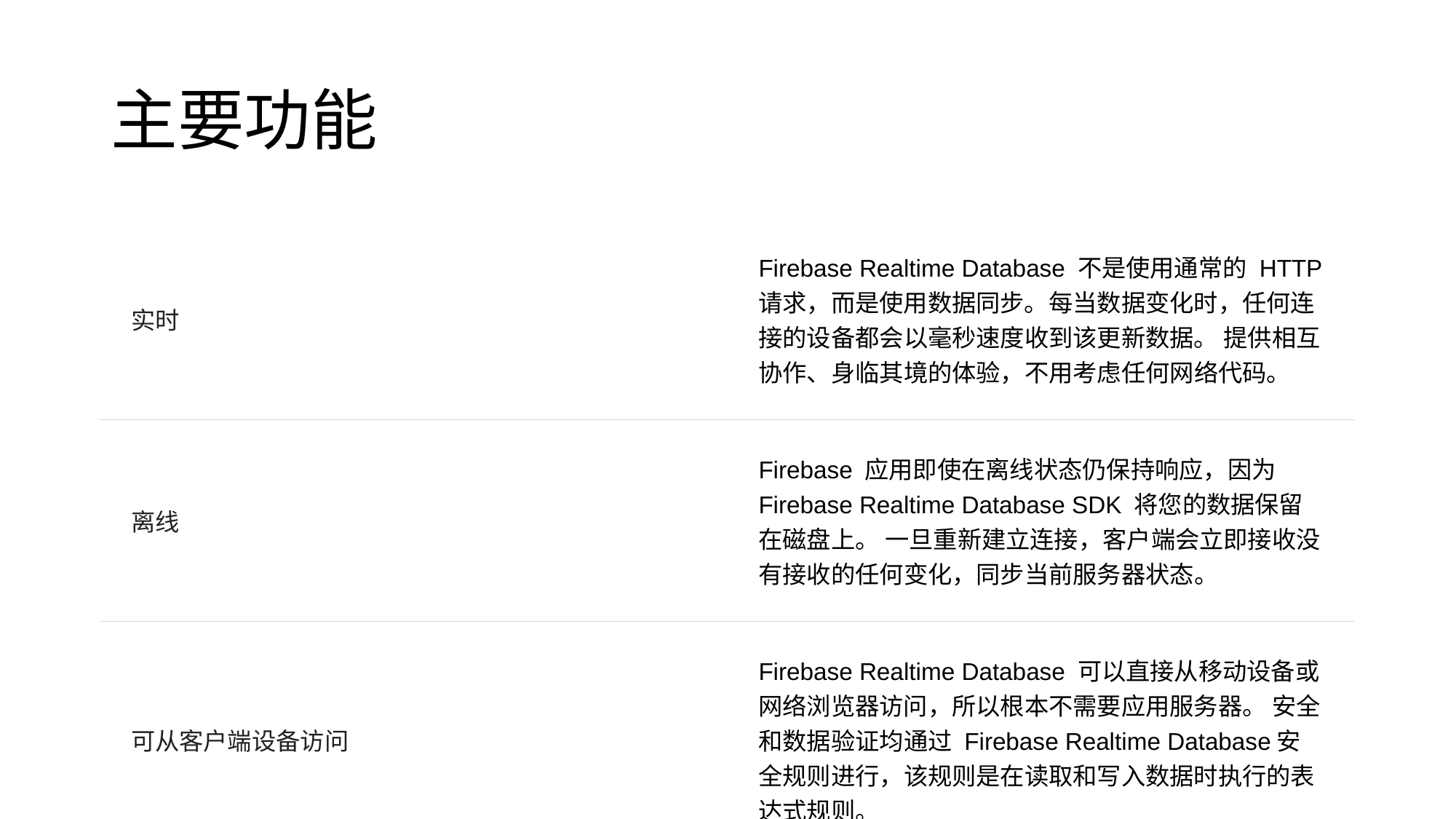

# 主要功能
| 实时 | Firebase Realtime Database 不是使用通常的 HTTP 请求，而是使用数据同步。每当数据变化时，任何连接的设备都会以毫秒速度收到该更新数据。 提供相互协作、身临其境的体验，不用考虑任何网络代码。 |
| --- | --- |
| 离线 | Firebase 应用即使在离线状态仍保持响应，因为 Firebase Realtime Database SDK 将您的数据保留在磁盘上。 一旦重新建立连接，客户端会立即接收没有接收的任何变化，同步当前服务器状态。 |
| 可从客户端设备访问 | Firebase Realtime Database 可以直接从移动设备或网络浏览器访问，所以根本不需要应用服务器。 安全和数据验证均通过 Firebase Realtime Database安全规则进行，该规则是在读取和写入数据时执行的表达式规则。 |